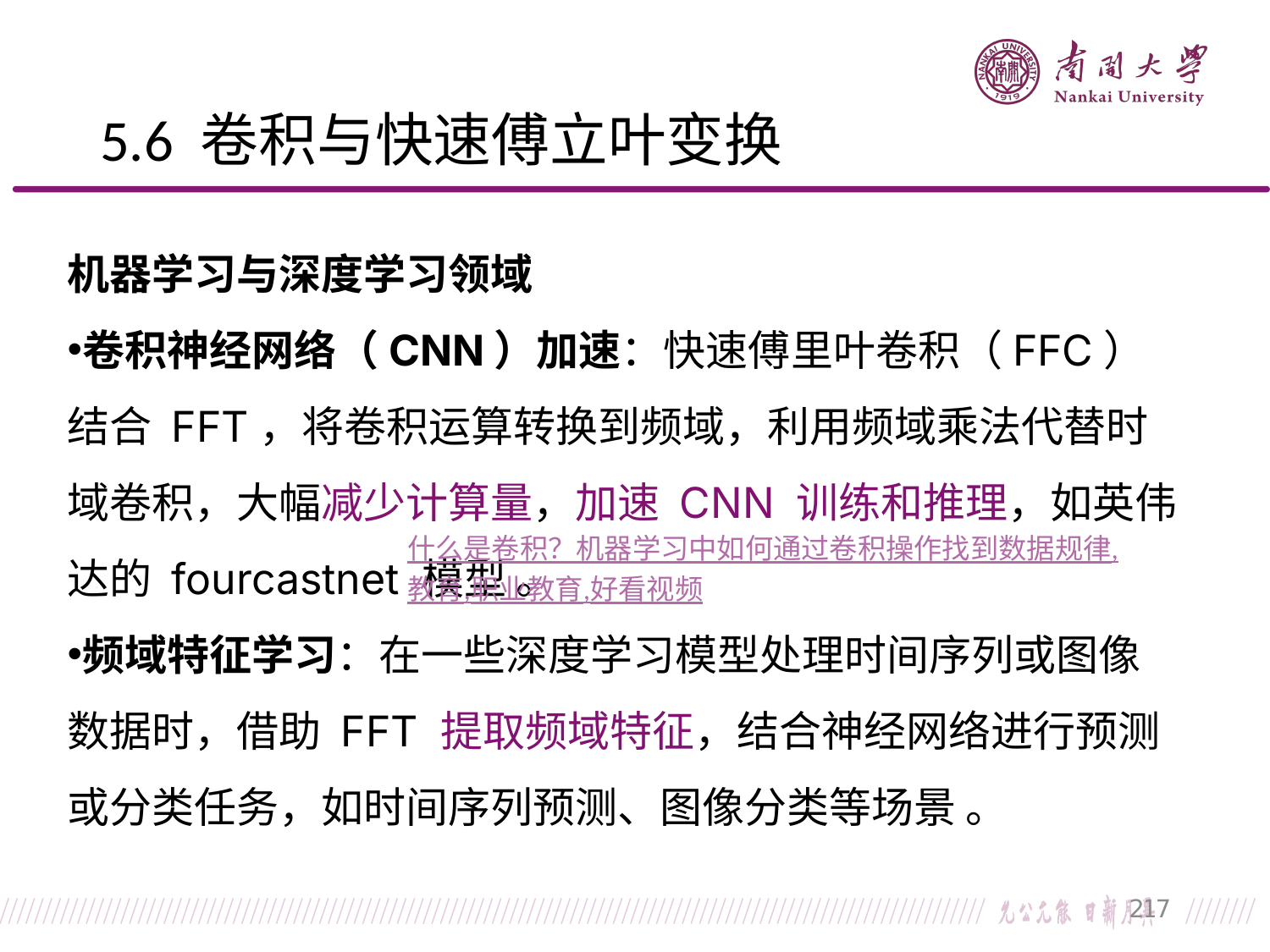

# 5.6 卷积与快速傅立叶变换
机器学习与深度学习领域
卷积神经网络（CNN）加速：快速傅里叶卷积（FFC）结合 FFT，将卷积运算转换到频域，利用频域乘法代替时域卷积，大幅减少计算量，加速 CNN 训练和推理，如英伟达的 fourcastnet 模型 。
频域特征学习：在一些深度学习模型处理时间序列或图像数据时，借助 FFT 提取频域特征，结合神经网络进行预测或分类任务，如时间序列预测、图像分类等场景 。
什么是卷积？机器学习中如何通过卷积操作找到数据规律,教育,职业教育,好看视频
217